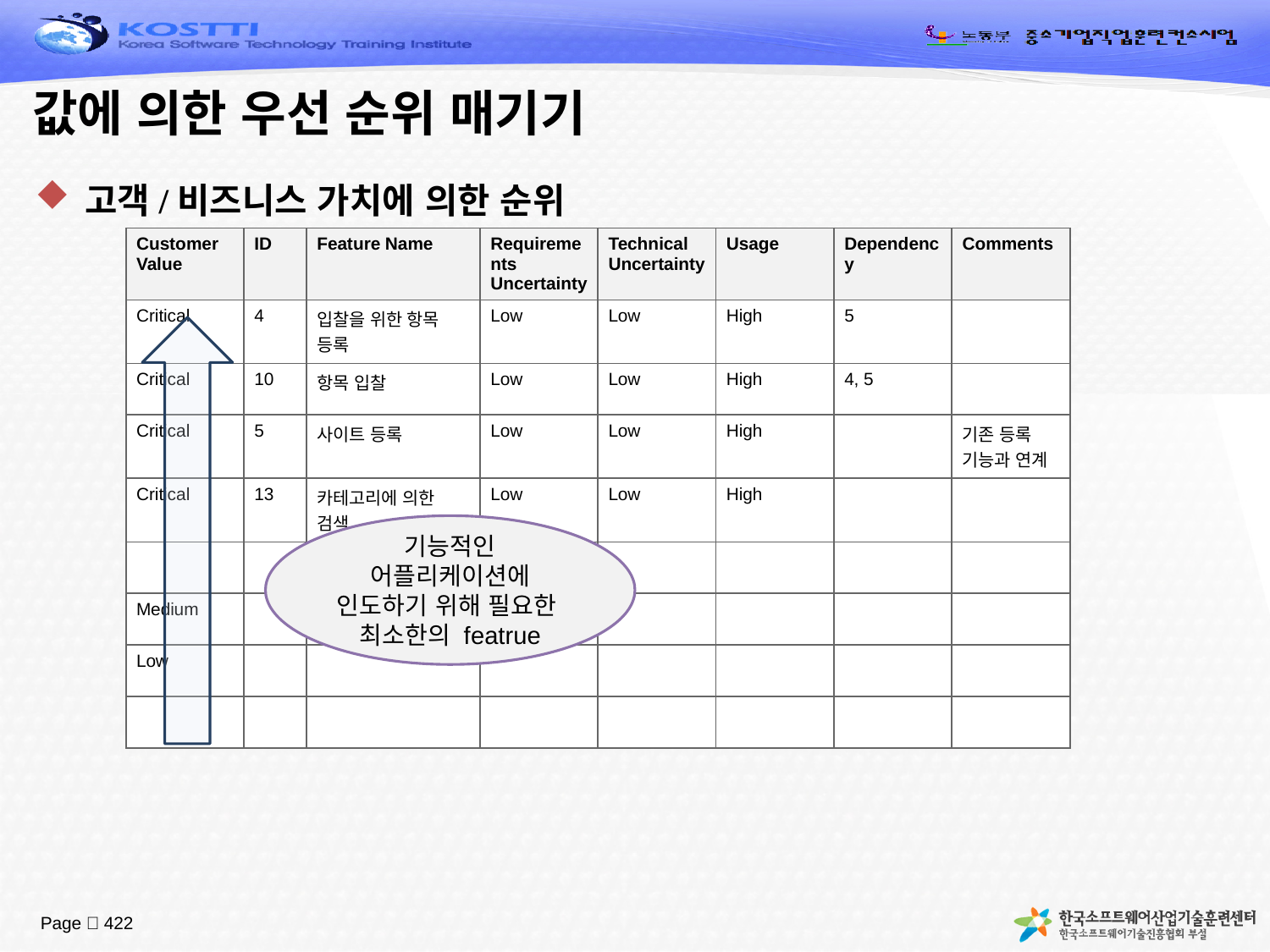

# 값에 의한 우선 순위 매기기
고객/비즈니스 가치에 의한 순위
| Customer Value | ID | Feature Name | Requirements Uncertainty | Technical Uncertainty | Usage | Dependency | Comments |
| --- | --- | --- | --- | --- | --- | --- | --- |
| Critical | 4 | 입찰을 위한 항목 등록 | Low | Low | High | 5 |  |
| Critical | 10 | 항목 입찰 | Low | Low | High | 4, 5 |  |
| Critical | 5 | 사이트 등록 | Low | Low | High |  | 기존 등록 기능과 연계 |
| Critical | 13 | 카테고리에 의한 검색 | Low | Low | High |  |  |
|  |  |  |  |  |  |  |  |
| Medium |  |  |  |  |  |  |  |
| Low |  |  |  |  |  |  |  |
|  |  |  |  |  |  |  |  |

기능적인 어플리케이션에 인도하기 위해 필요한
최소한의 featrue